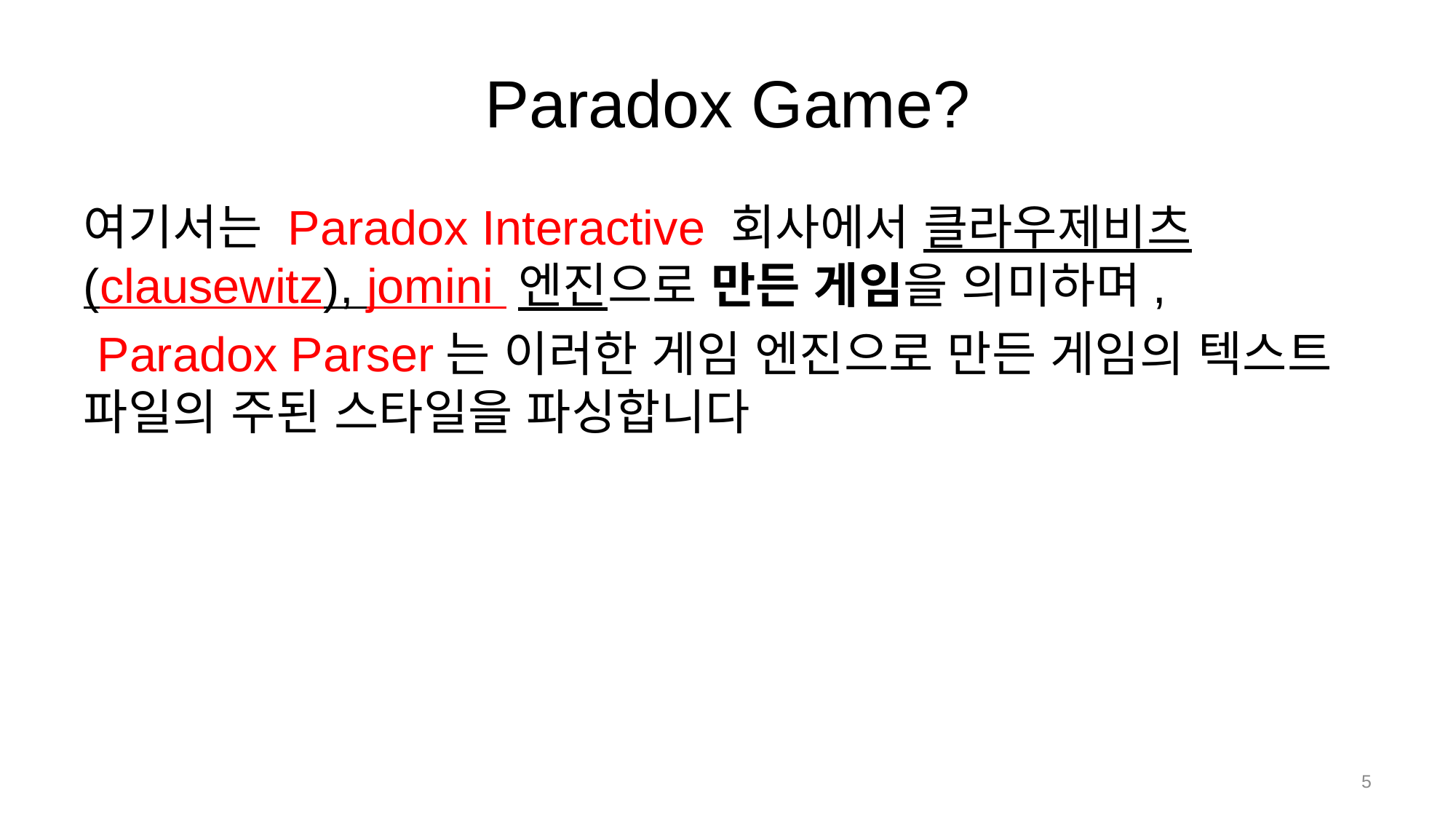

# Paradox Game?
여기서는 Paradox Interactive 회사에서 클라우제비츠(clausewitz), jomini 엔진으로 만든 게임을 의미하며,
 Paradox Parser는 이러한 게임 엔진으로 만든 게임의 텍스트 파일의 주된 스타일을 파싱합니다
5